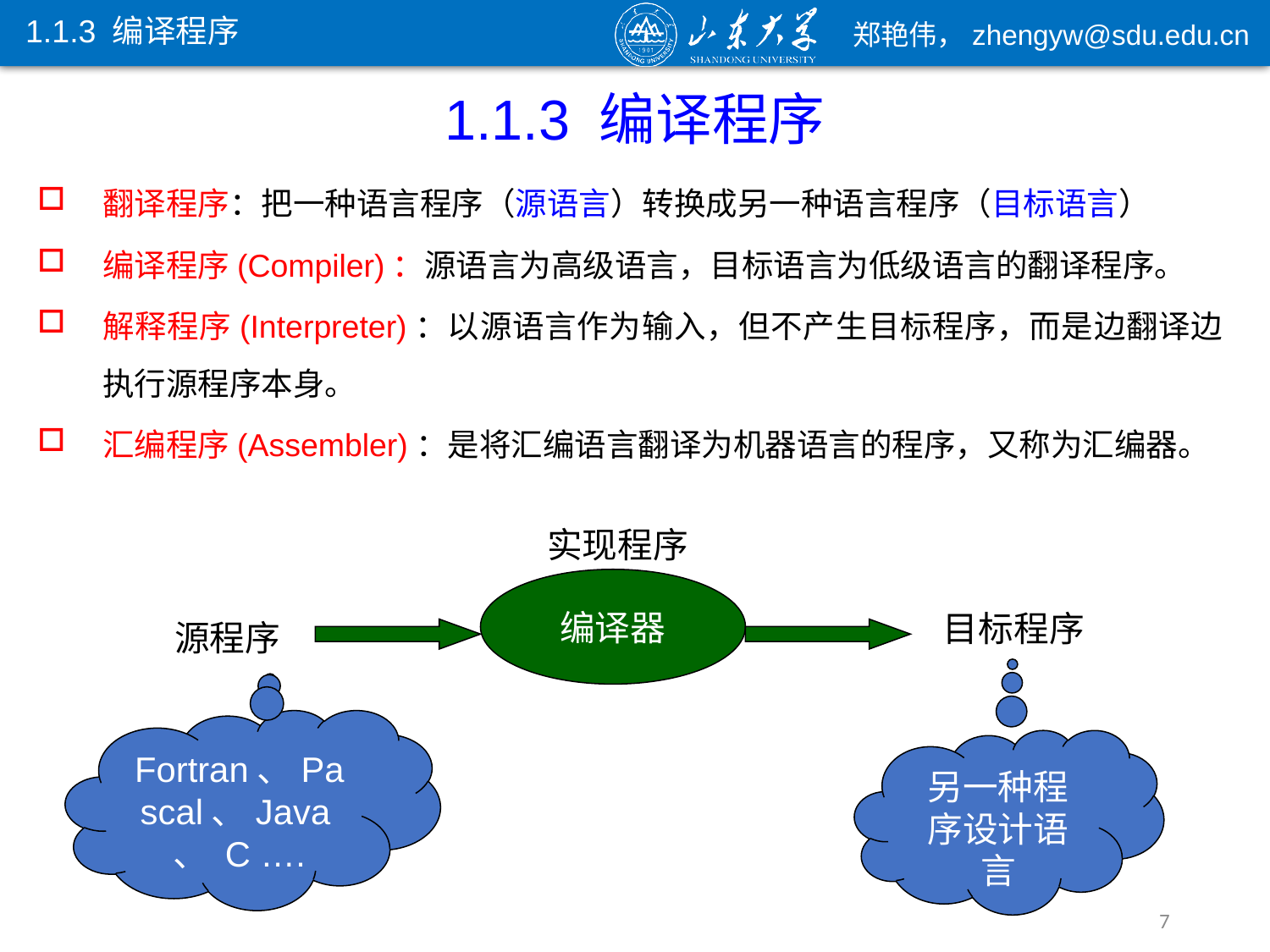

1.1.3 编译程序
1.1.3 编译程序
翻译程序：把一种语言程序（源语言）转换成另一种语言程序（目标语言）
编译程序(Compiler)：源语言为高级语言，目标语言为低级语言的翻译程序。
解释程序(Interpreter)：以源语言作为输入，但不产生目标程序，而是边翻译边执行源程序本身。
汇编程序(Assembler)：是将汇编语言翻译为机器语言的程序，又称为汇编器。
实现程序
源程序
Fortran、Pascal、Java、 C ….
编译器
目标程序
另一种程序设计语言

7